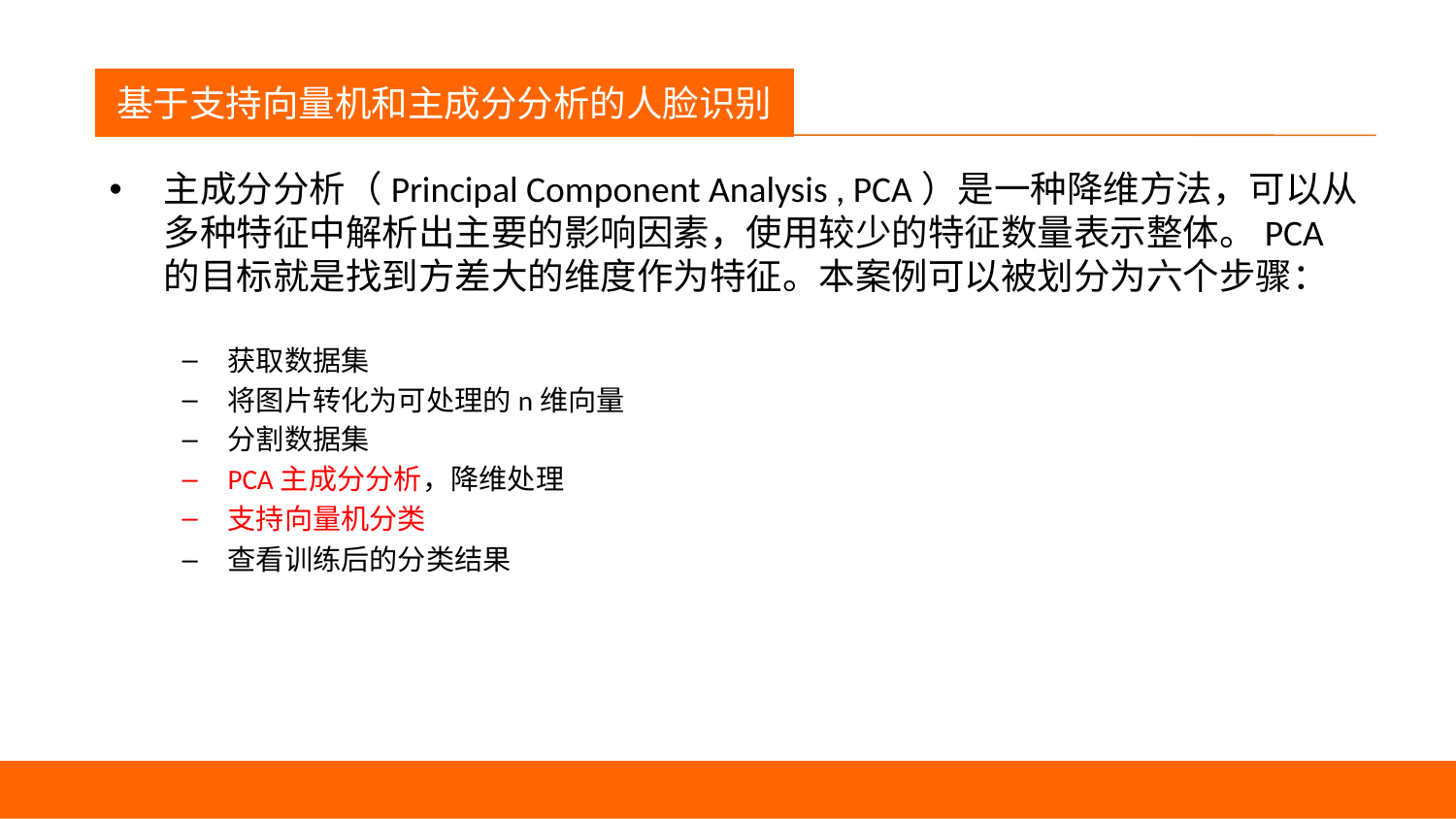

议程
基于支持向量机和主成分分析的人脸识别

主成分分析（Principal Component Analysis , PCA）是一种降维方法，可以从多种特征中解析出主要的影响因素，使用较少的特征数量表示整体。PCA的目标就是找到方差大的维度作为特征。本案例可以被划分为六个步骤：

获取数据集
将图片转化为可处理的n维向量
分割数据集
PCA主成分分析，降维处理
支持向量机分类
查看训练后的分类结果